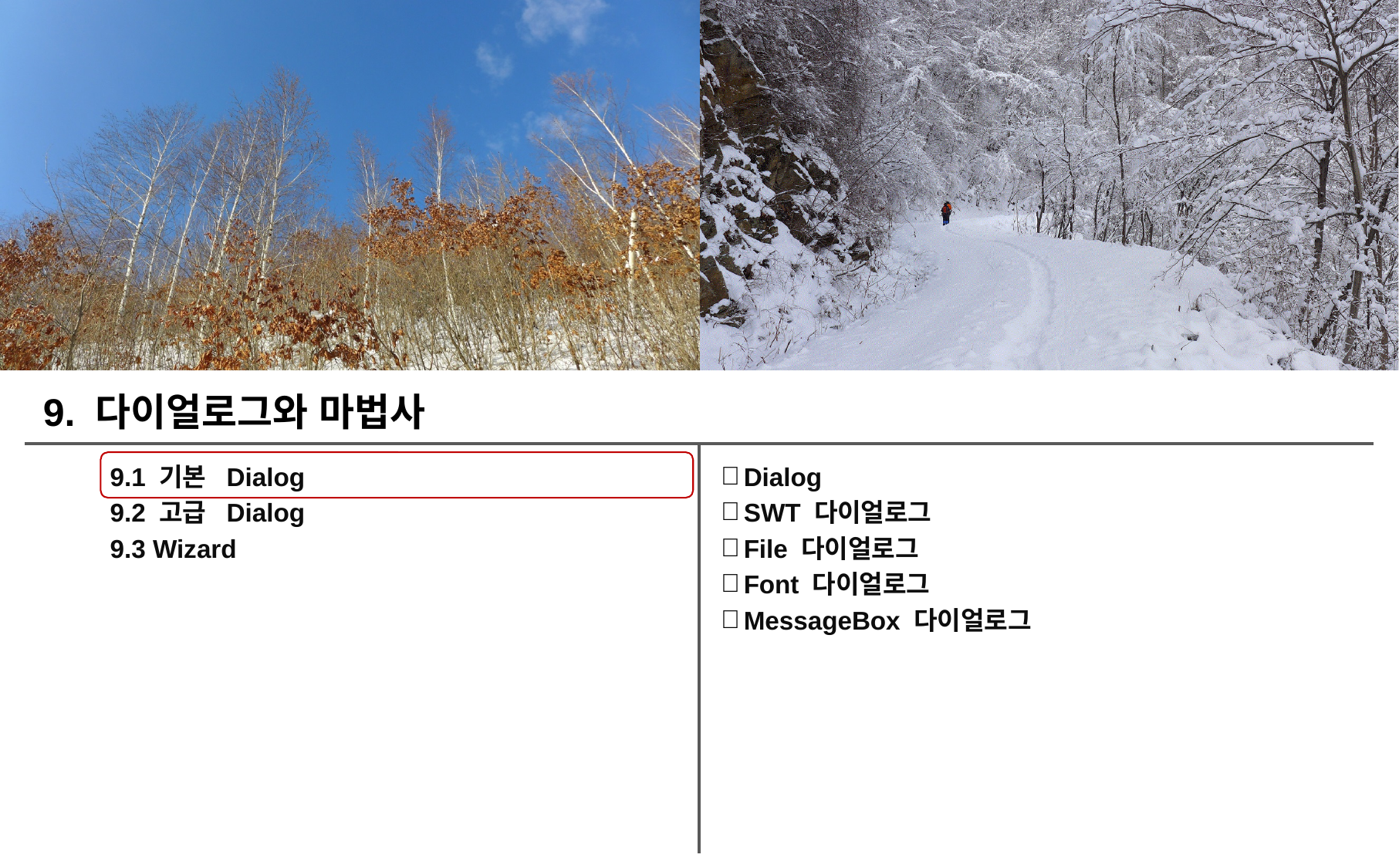

9. 다이얼로그와 마법사

9.1 기본  Dialog
9.2 고급  Dialog
9.3 Wizard
Dialog
SWT 다이얼로그
File 다이얼로그
Font 다이얼로그
MessageBox 다이얼로그